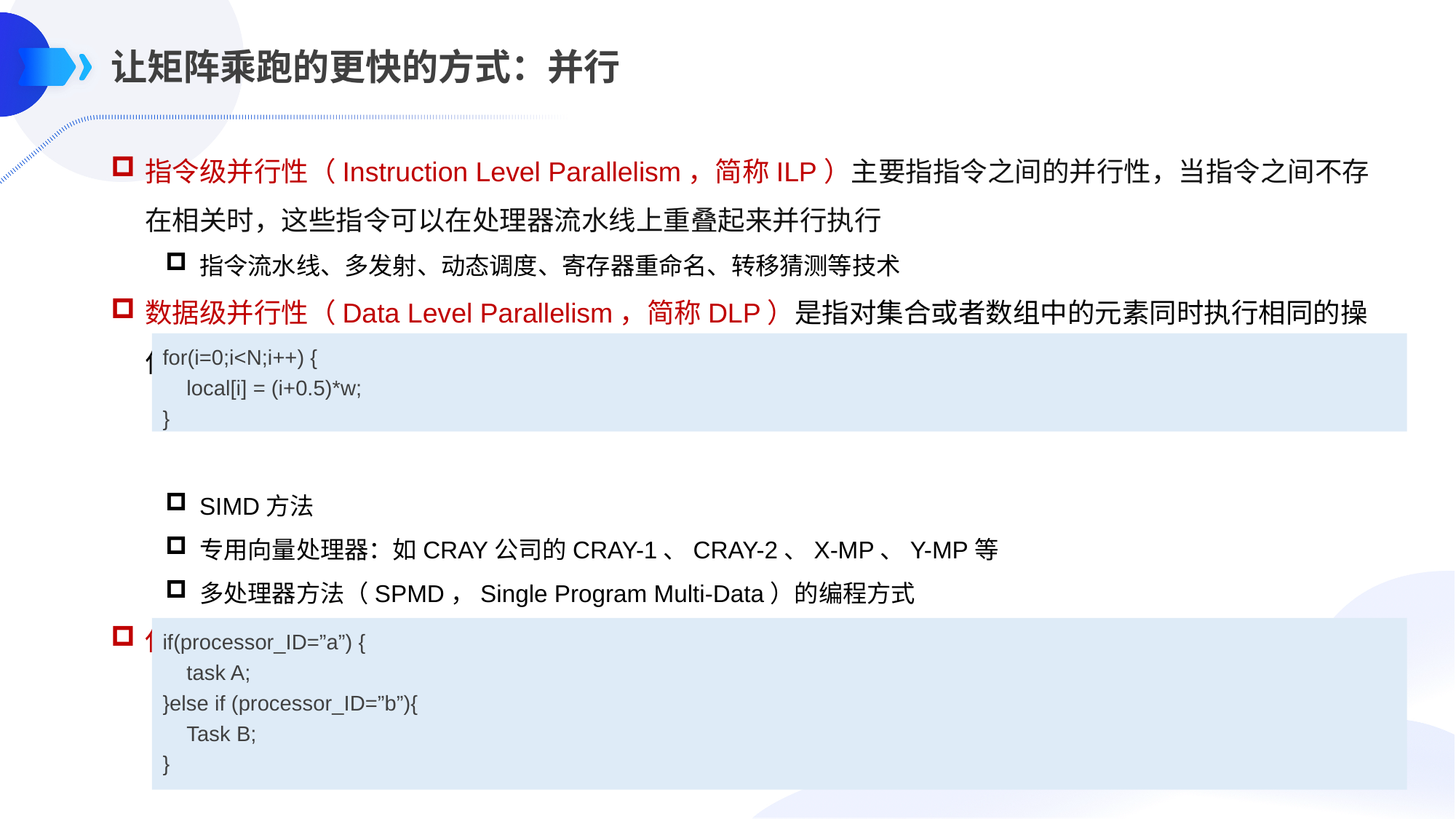

# 让矩阵乘跑的更快的方式：并行
指令级并行性（Instruction Level Parallelism，简称ILP）主要指指令之间的并行性，当指令之间不存在相关时，这些指令可以在处理器流水线上重叠起来并行执行
指令流水线、多发射、动态调度、寄存器重命名、转移猜测等技术
数据级并行性（Data Level Parallelism，简称DLP）是指对集合或者数组中的元素同时执行相同的操作

SIMD方法
专用向量处理器：如CRAY公司的CRAY-1、CRAY-2、X-MP、Y-MP等
多处理器方法（SPMD，Single Program Multi-Data）的编程方式
任务级并行性（Task Level Parallelism）是将不同任务（进程或者线程）分布到不同处理单元上执行

for(i=0;i<N;i++) {
    local[i] = (i+0.5)*w;
}
if(processor_ID=”a”) {
    task A;
}else if (processor_ID=”b”){
    Task B;
}